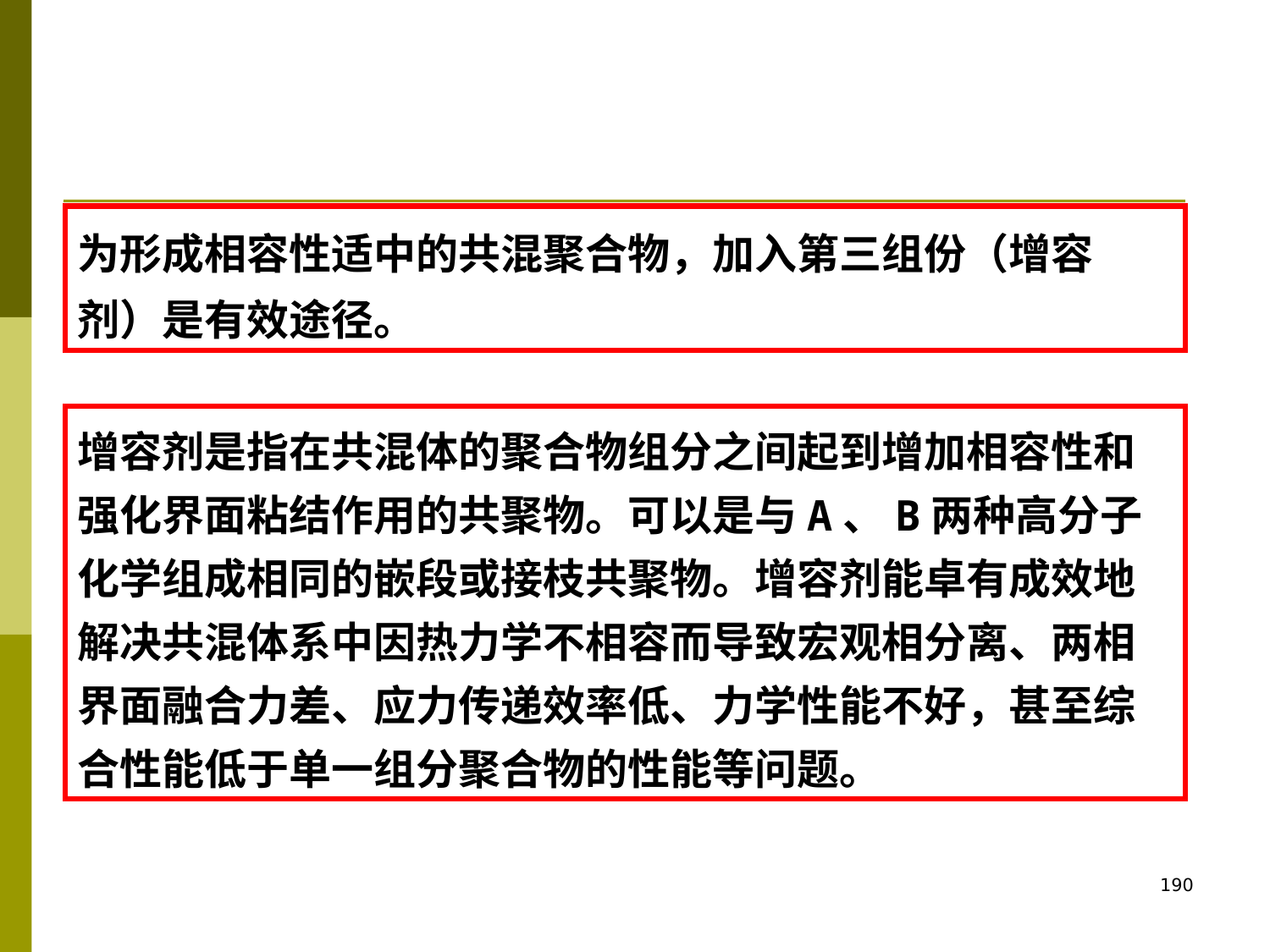

为形成相容性适中的共混聚合物，加入第三组份（增容剂）是有效途径。
增容剂是指在共混体的聚合物组分之间起到增加相容性和强化界面粘结作用的共聚物。可以是与A、B两种高分子化学组成相同的嵌段或接枝共聚物。增容剂能卓有成效地解决共混体系中因热力学不相容而导致宏观相分离、两相界面融合力差、应力传递效率低、力学性能不好，甚至综合性能低于单一组分聚合物的性能等问题。
190